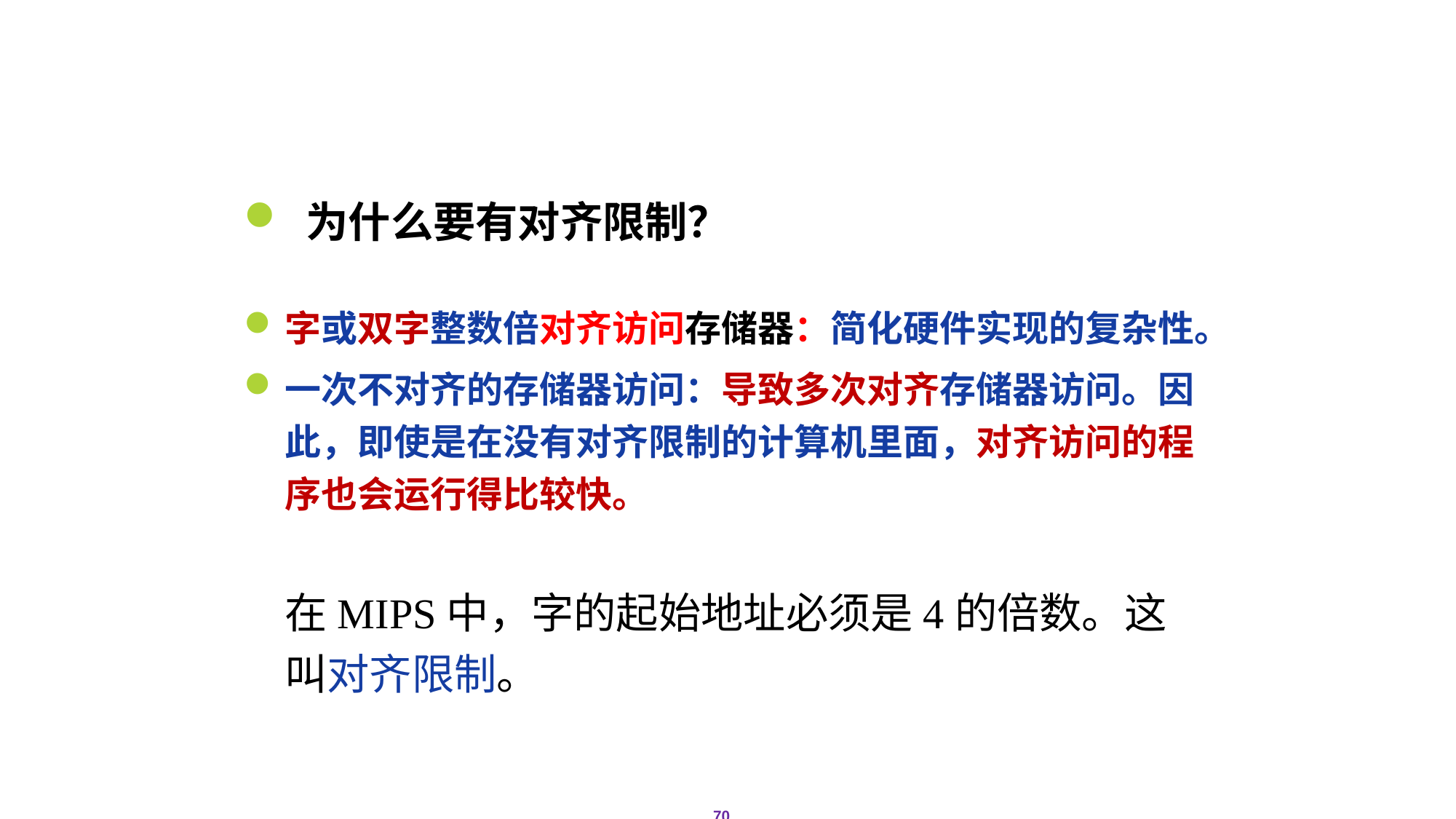

# 2.3存储器寻址
 为什么要有对齐限制？
字或双字整数倍对齐访问存储器：简化硬件实现的复杂性。
一次不对齐的存储器访问：导致多次对齐存储器访问。因此，即使是在没有对齐限制的计算机里面，对齐访问的程序也会运行得比较快。
在MIPS中，字的起始地址必须是4的倍数。这 叫对齐限制。

70